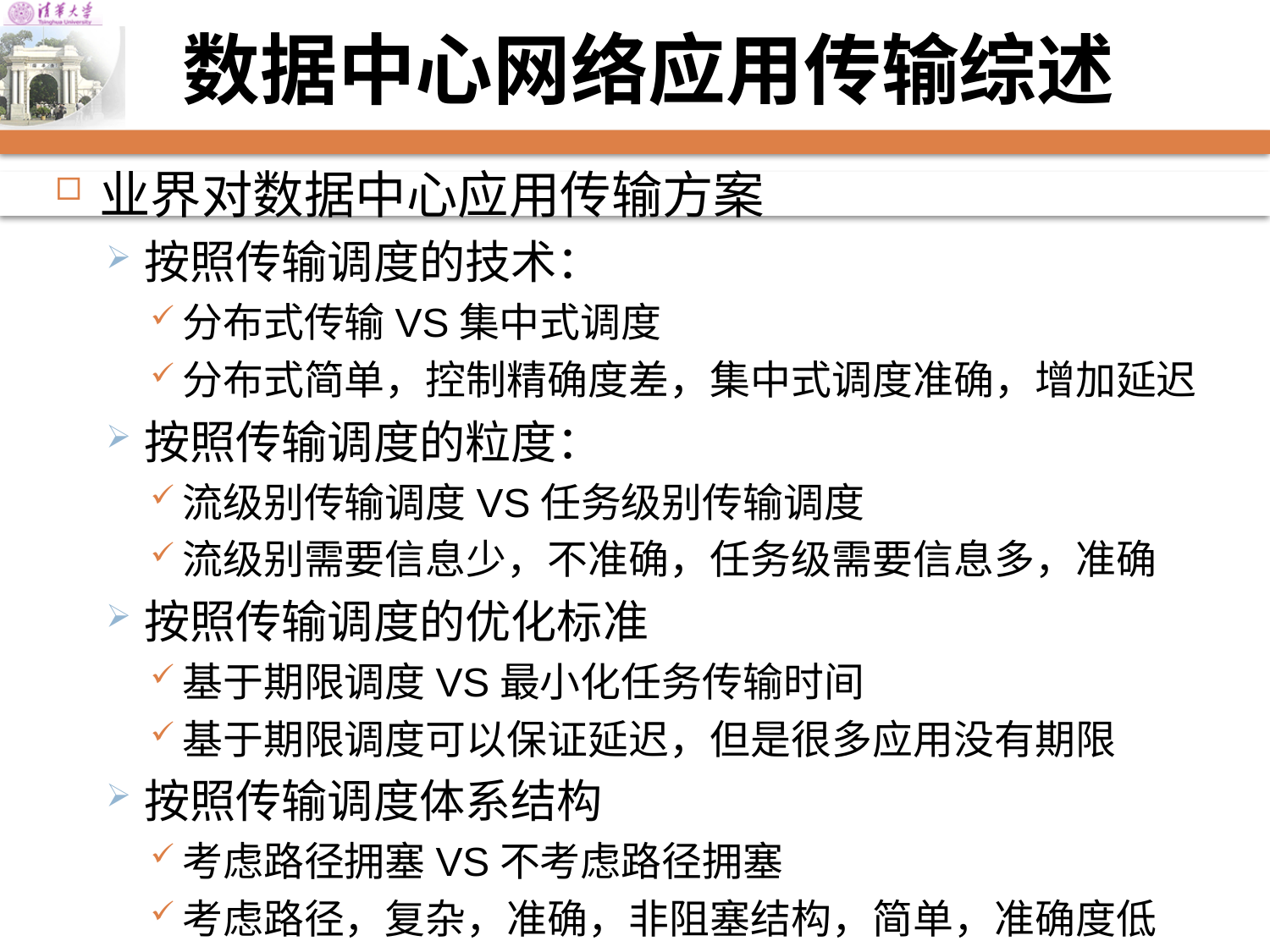

# 数据中心网络应用传输综述
业界对数据中心应用传输方案
按照传输调度的技术：
分布式传输VS集中式调度
分布式简单，控制精确度差，集中式调度准确，增加延迟
按照传输调度的粒度：
流级别传输调度VS任务级别传输调度
流级别需要信息少，不准确，任务级需要信息多，准确
按照传输调度的优化标准
基于期限调度VS最小化任务传输时间
基于期限调度可以保证延迟，但是很多应用没有期限
按照传输调度体系结构
考虑路径拥塞VS不考虑路径拥塞
考虑路径，复杂，准确，非阻塞结构，简单，准确度低